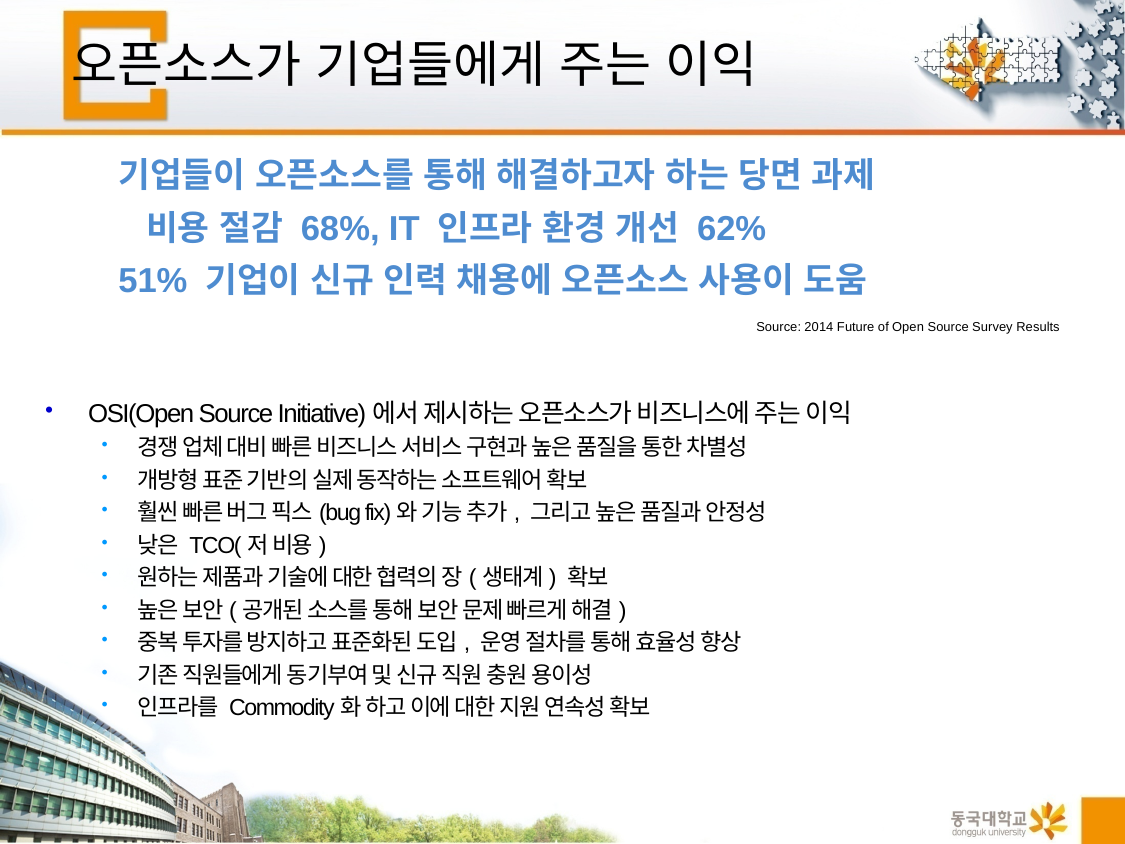

# 오픈소스가 기업들에게 주는 이익
기업들이 오픈소스를 통해 해결하고자 하는 당면 과제
  비용 절감 68%, IT 인프라 환경 개선 62%
51% 기업이 신규 인력 채용에 오픈소스 사용이 도움
Source: 2014 Future of Open Source Survey Results
OSI(Open Source Initiative)에서 제시하는 오픈소스가 비즈니스에 주는 이익
경쟁 업체 대비 빠른 비즈니스 서비스 구현과 높은 품질을 통한 차별성
개방형 표준 기반의 실제 동작하는 소프트웨어 확보
훨씬 빠른 버그 픽스(bug fix)와 기능 추가, 그리고 높은 품질과 안정성
낮은 TCO(저 비용)
원하는 제품과 기술에 대한 협력의 장(생태계) 확보
높은 보안(공개된 소스를 통해 보안 문제 빠르게 해결)
중복 투자를 방지하고 표준화된 도입, 운영 절차를 통해 효율성 향상
기존 직원들에게 동기부여 및 신규 직원 충원 용이성
인프라를 Commodity화 하고 이에 대한 지원 연속성 확보